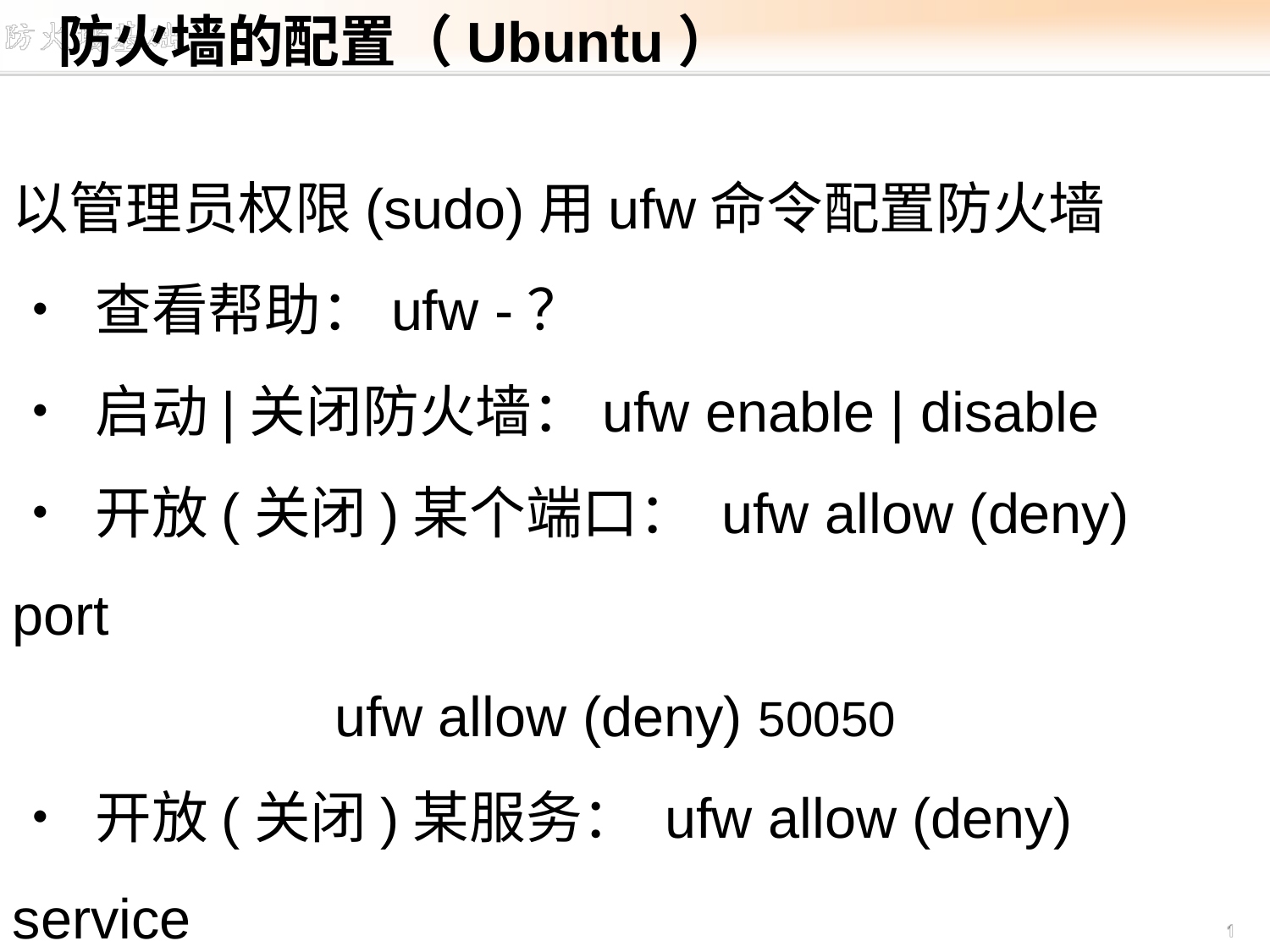

防火墙的配置（Ubuntu）
以管理员权限(sudo)用ufw命令配置防火墙
• 查看帮助：ufw -？
• 启动|关闭防火墙：ufw enable | disable
• 开放(关闭)某个端口： ufw allow (deny) port
ufw allow (deny) 50050
• 开放(关闭)某服务： ufw allow (deny) service
ufw allow (deny) ssh